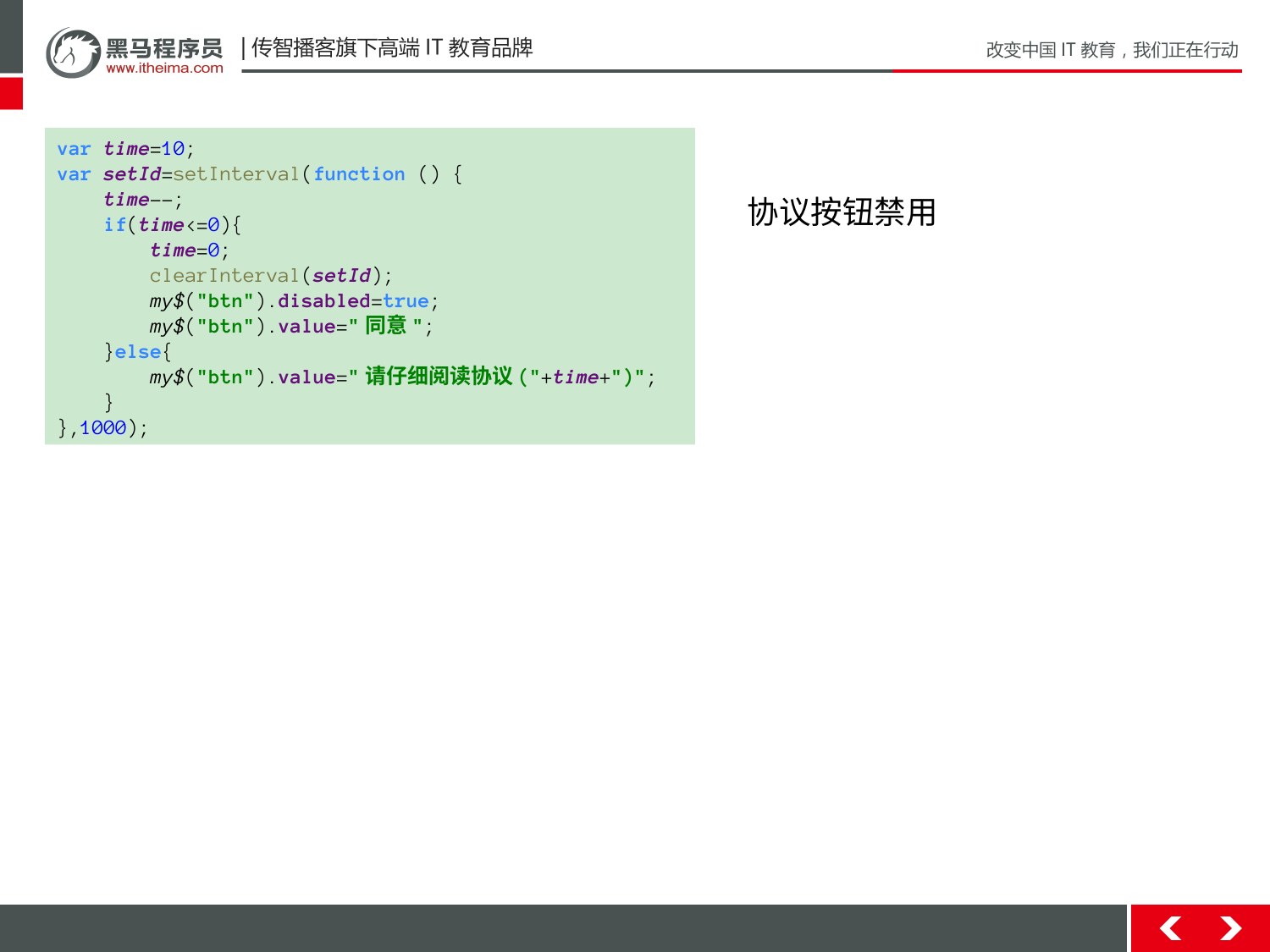

var time=10;
var setId=setInterval(function () {
    time--;
    if(time<=0){
        time=0;
        clearInterval(setId);
        my$("btn").disabled=true;
        my$("btn").value="同意";
    }else{
        my$("btn").value="请仔细阅读协议("+time+")";
    }
},1000);
协议按钮禁用